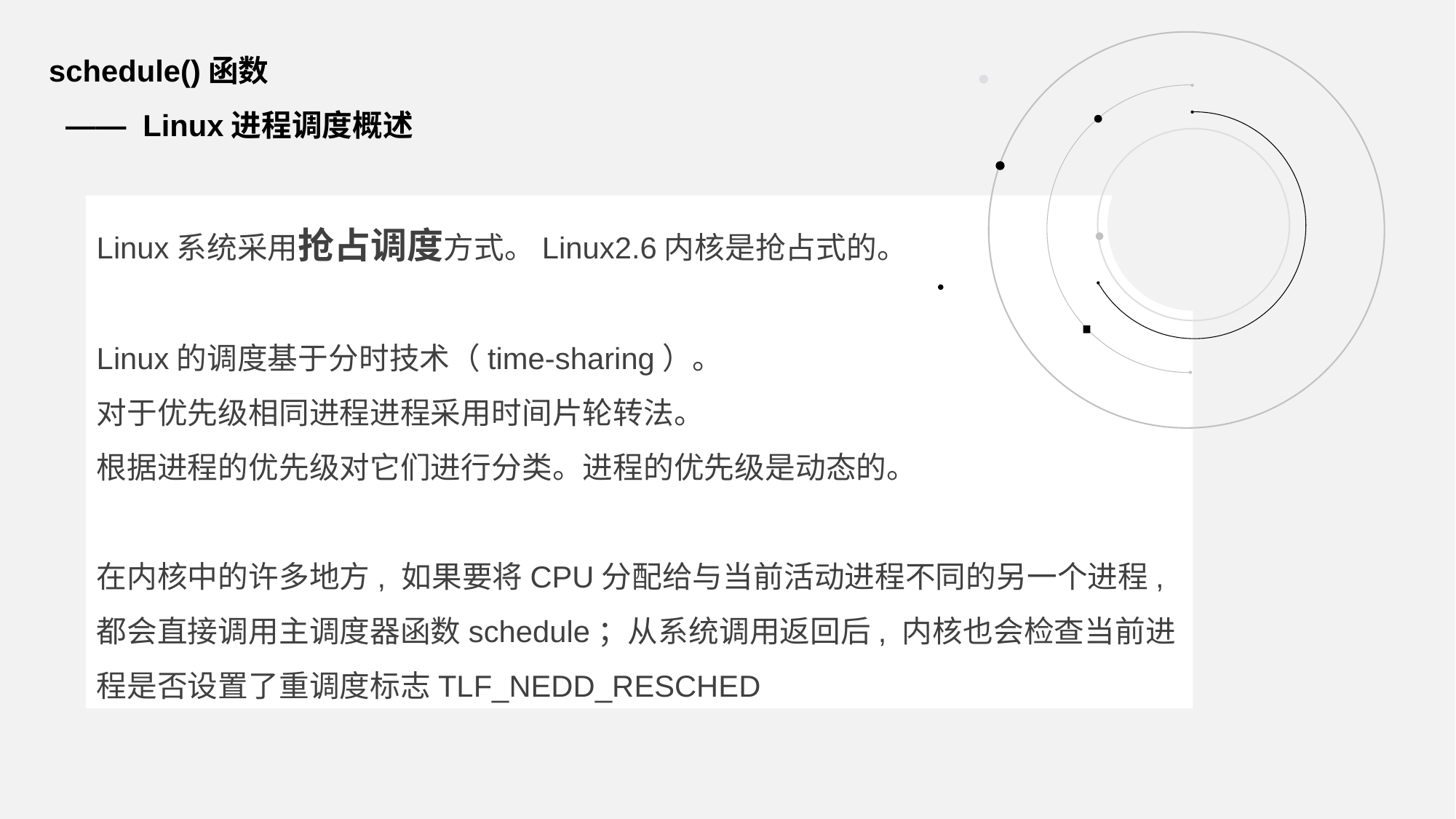

schedule()函数
  ——  Linux进程调度概述

Linux系统采用抢占调度方式。Linux2.6内核是抢占式的。

Linux的调度基于分时技术（time-sharing）。
对于优先级相同进程进程采用时间片轮转法。
根据进程的优先级对它们进行分类。进程的优先级是动态的。

在内核中的许多地方, 如果要将CPU分配给与当前活动进程不同的另一个进程, 都会直接调用主调度器函数schedule；从系统调用返回后, 内核也会检查当前进程是否设置了重调度标志TLF_NEDD_RESCHED